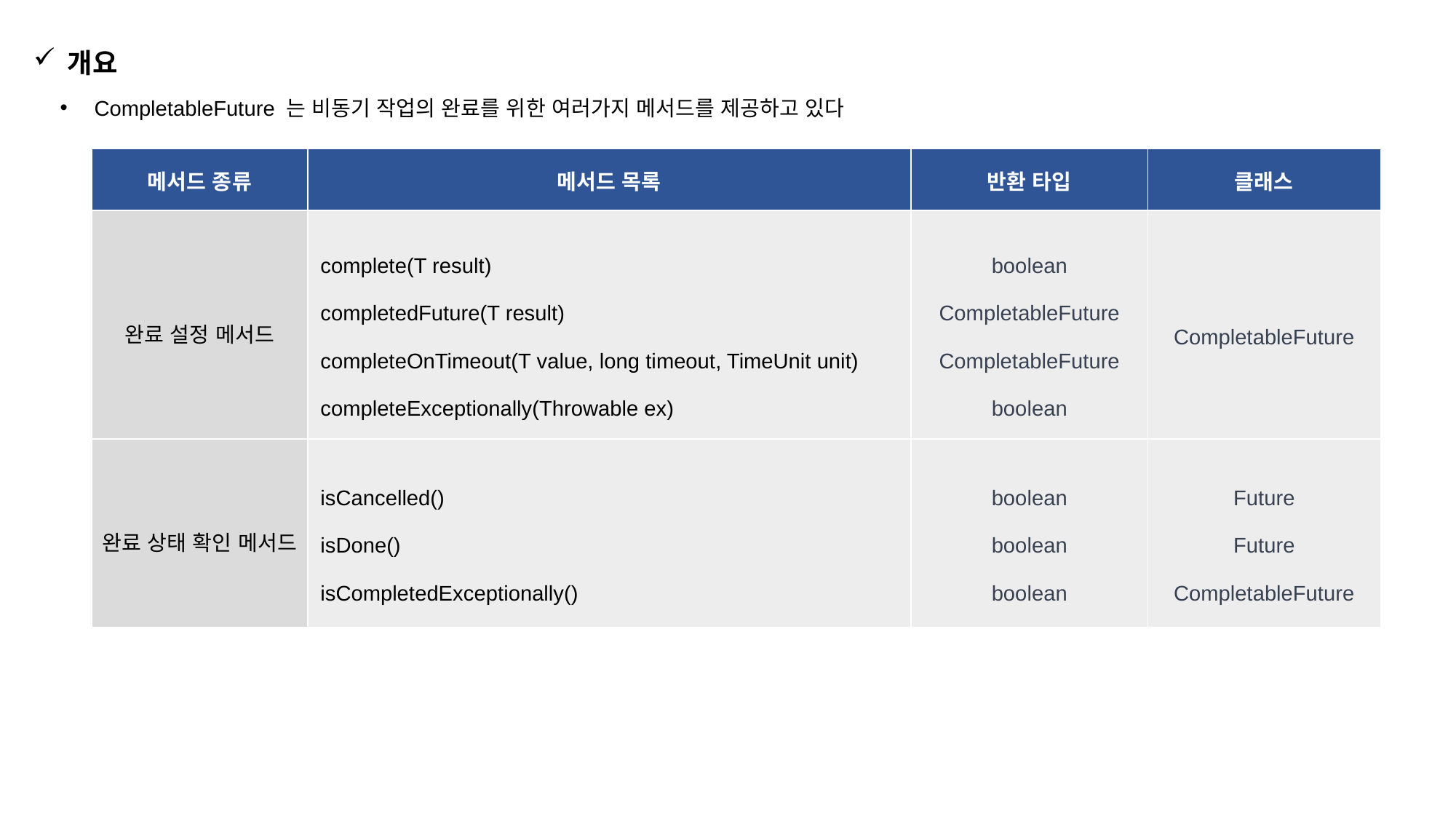

개요
CompletableFuture 는 비동기 작업의 완료를 위한 여러가지 메서드를 제공하고 있다
| 메서드 종류 | 메서드 목록 | 반환 타입 | 클래스 |
| --- | --- | --- | --- |
| 완료 설정 메서드 | complete(T result) completedFuture(T result) completeOnTimeout(T value, long timeout, TimeUnit unit) completeExceptionally(Throwable ex) | boolean CompletableFuture CompletableFuture boolean | CompletableFuture |
| 완료 상태 확인 메서드 | isCancelled() isDone() isCompletedExceptionally() | boolean boolean boolean | Future Future CompletableFuture |